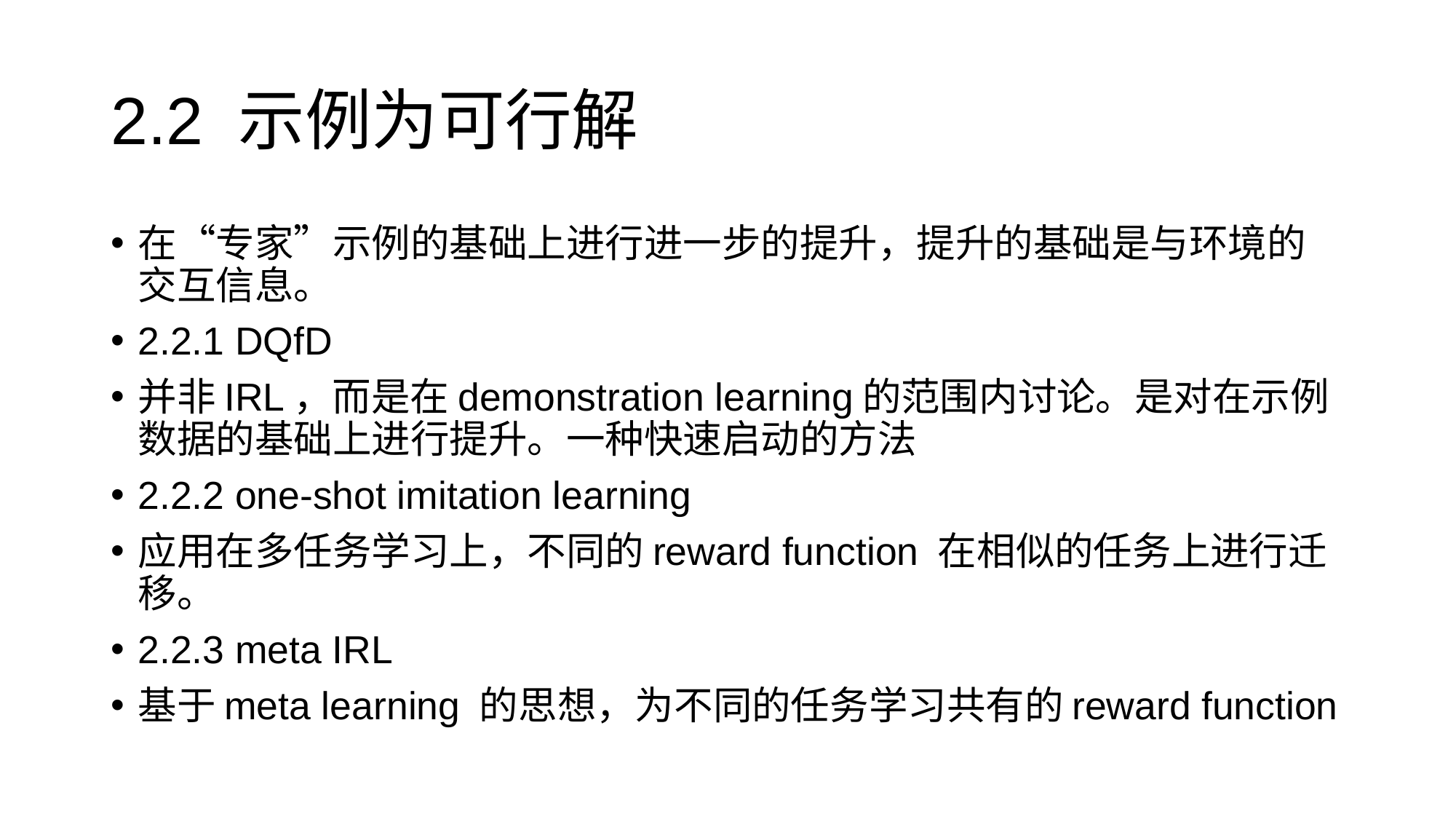

# 2.2 示例为可行解
在“专家”示例的基础上进行进一步的提升，提升的基础是与环境的交互信息。
2.2.1 DQfD
并非IRL，而是在demonstration learning的范围内讨论。是对在示例数据的基础上进行提升。一种快速启动的方法
2.2.2 one-shot imitation learning
应用在多任务学习上，不同的reward function 在相似的任务上进行迁移。
2.2.3 meta IRL
基于meta learning 的思想，为不同的任务学习共有的reward function